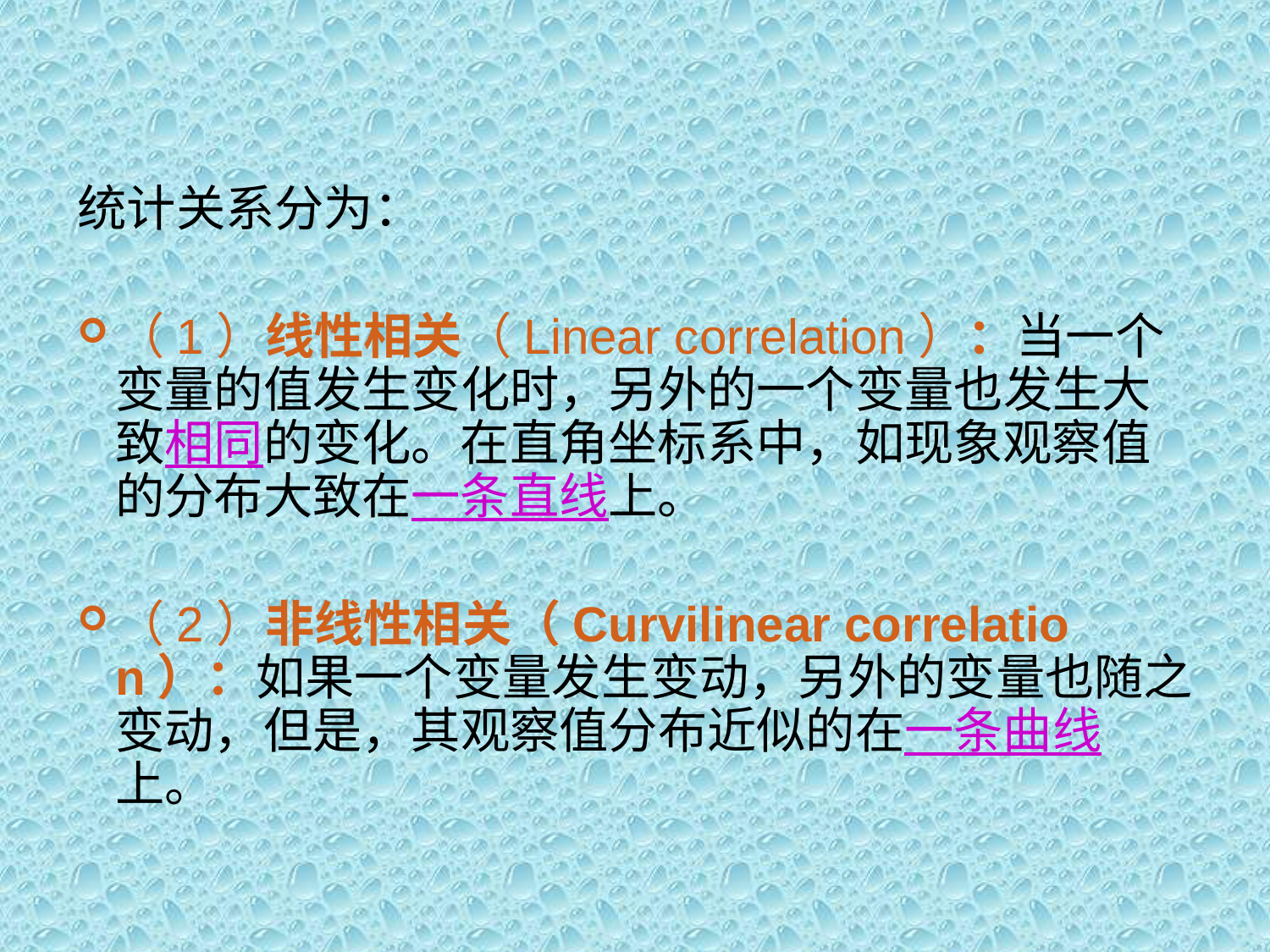

统计关系分为：

（1）线性相关（Linear correlation）：当一个变量的值发生变化时，另外的一个变量也发生大致相同的变化。在直角坐标系中，如现象观察值的分布大致在一条直线上。

（2）非线性相关（Curvilinear correlation）：如果一个变量发生变动，另外的变量也随之变动，但是，其观察值分布近似的在一条曲线上。